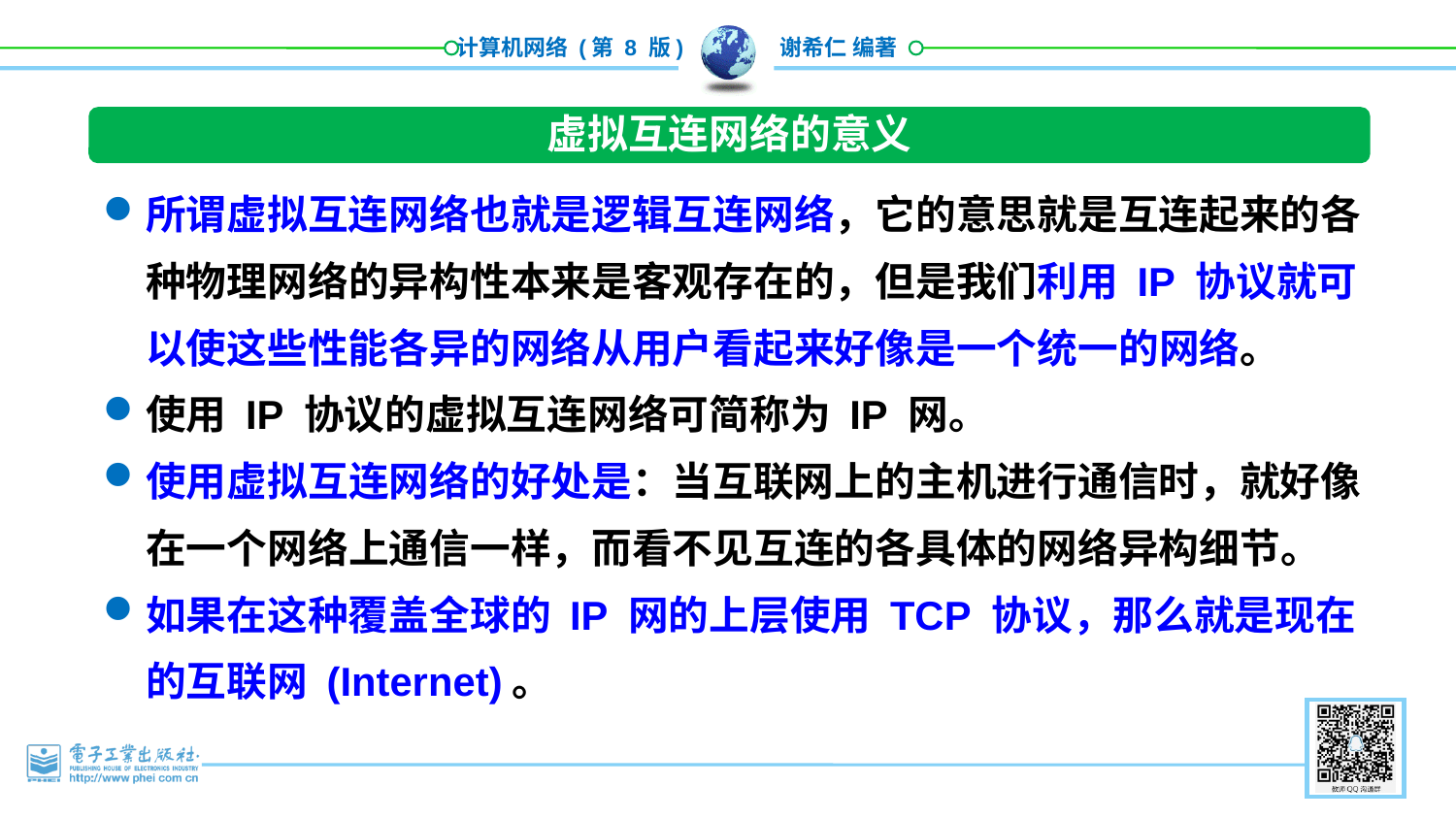

虚拟互连网络的意义

所谓虚拟互连网络也就是逻辑互连网络，它的意思就是互连起来的各种物理网络的异构性本来是客观存在的，但是我们利用 IP 协议就可以使这些性能各异的网络从用户看起来好像是一个统一的网络。
使用 IP 协议的虚拟互连网络可简称为 IP 网。
使用虚拟互连网络的好处是：当互联网上的主机进行通信时，就好像在一个网络上通信一样，而看不见互连的各具体的网络异构细节。
如果在这种覆盖全球的 IP 网的上层使用 TCP 协议，那么就是现在的互联网 (Internet)。